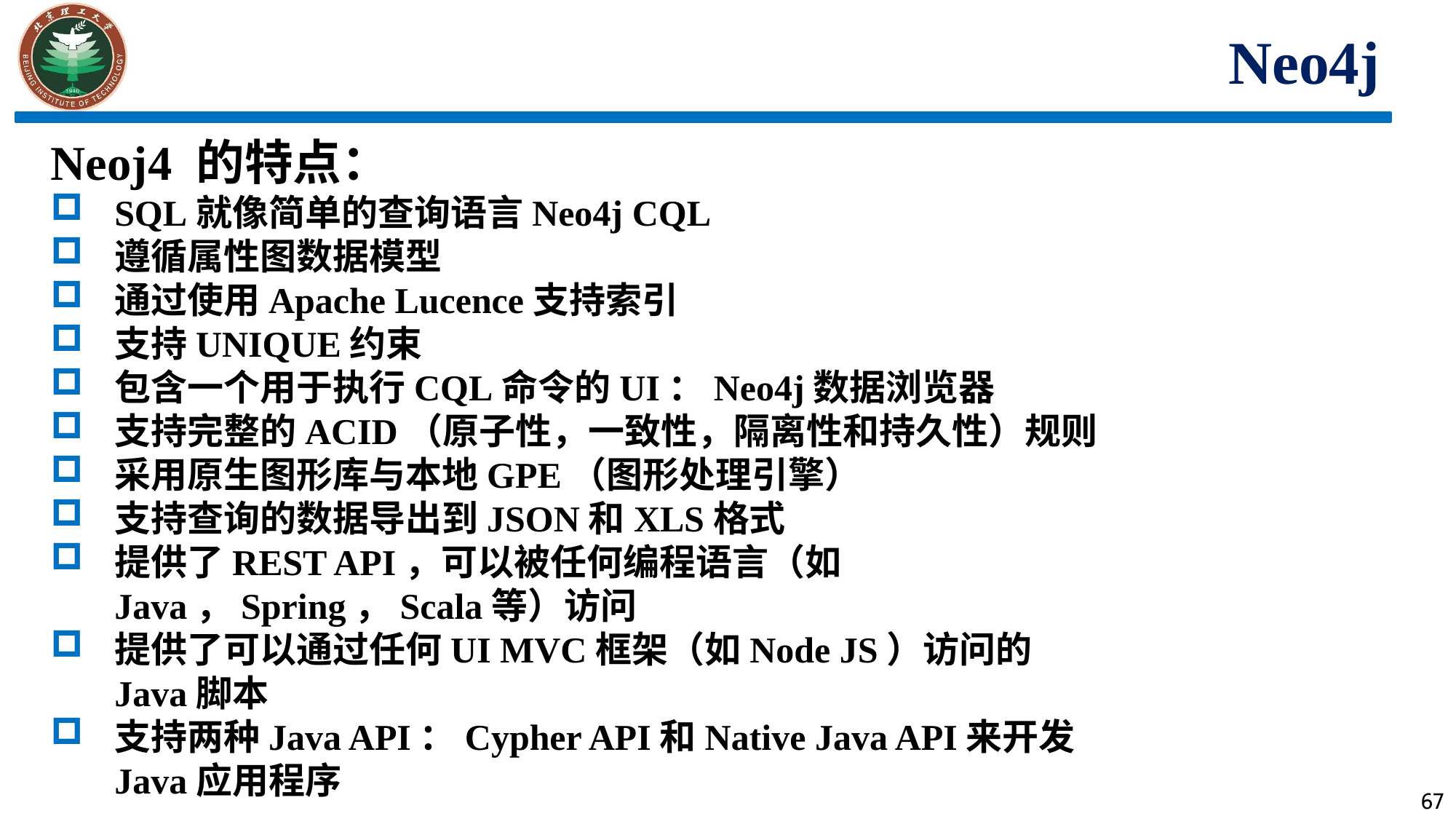

Neo4j
Neoj4 的特点：
SQL就像简单的查询语言Neo4j CQL
遵循属性图数据模型
通过使用Apache Lucence支持索引
支持UNIQUE约束
包含一个用于执行CQL命令的UI：Neo4j数据浏览器
支持完整的ACID（原子性，一致性，隔离性和持久性）规则
采用原生图形库与本地GPE（图形处理引擎）
支持查询的数据导出到JSON和XLS格式
提供了REST API，可以被任何编程语言（如Java，Spring，Scala等）访问
提供了可以通过任何UI MVC框架（如Node JS）访问的Java脚本
支持两种Java API：Cypher API和Native Java API来开发Java应用程序
67